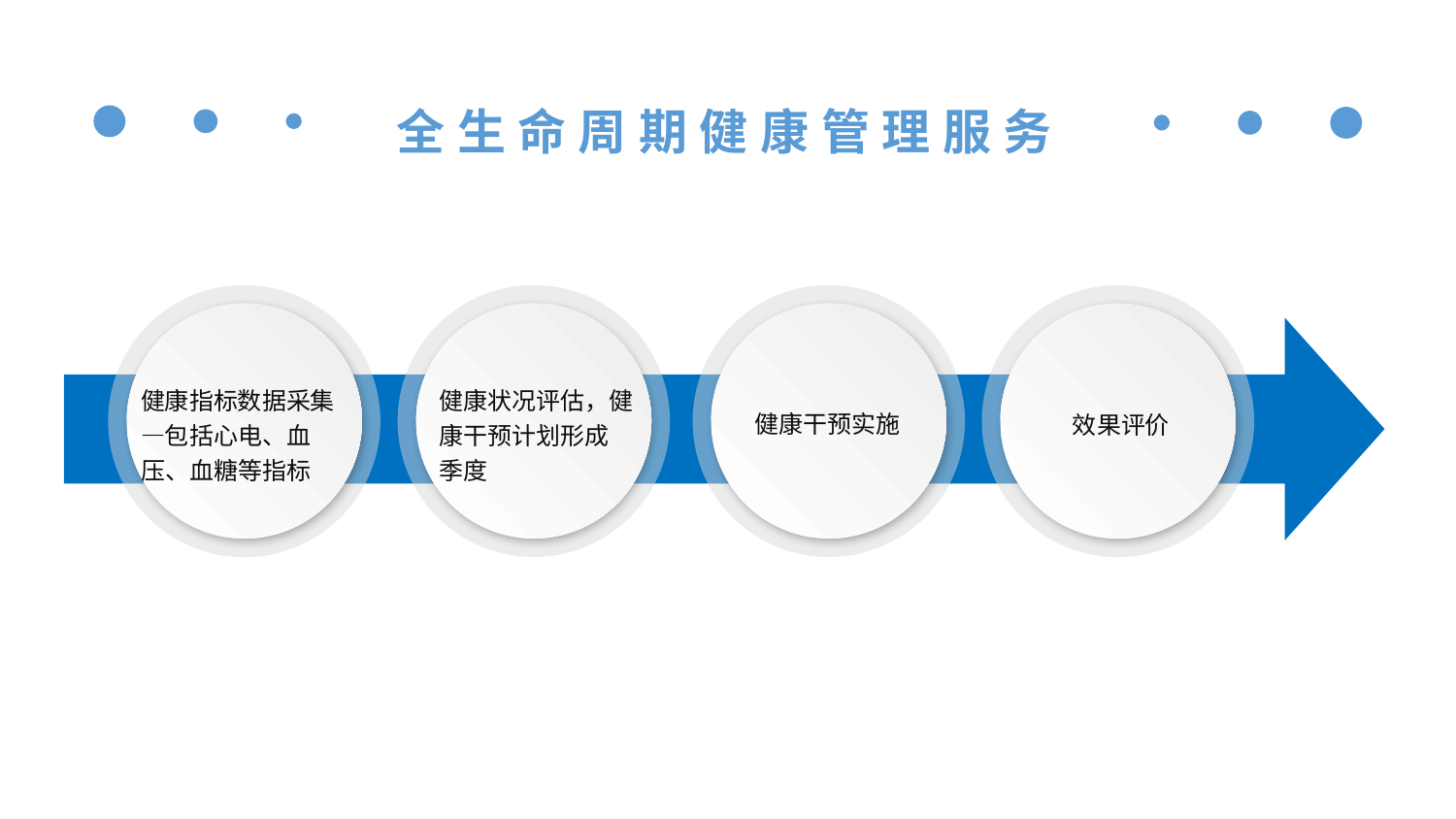

面向居民

全生命周期健康管理服务

健康状况评估，健康干预计划形成
季度

健康干预实施

健康指标数据采集—包括心电、血压、血糖等指标

效果评价